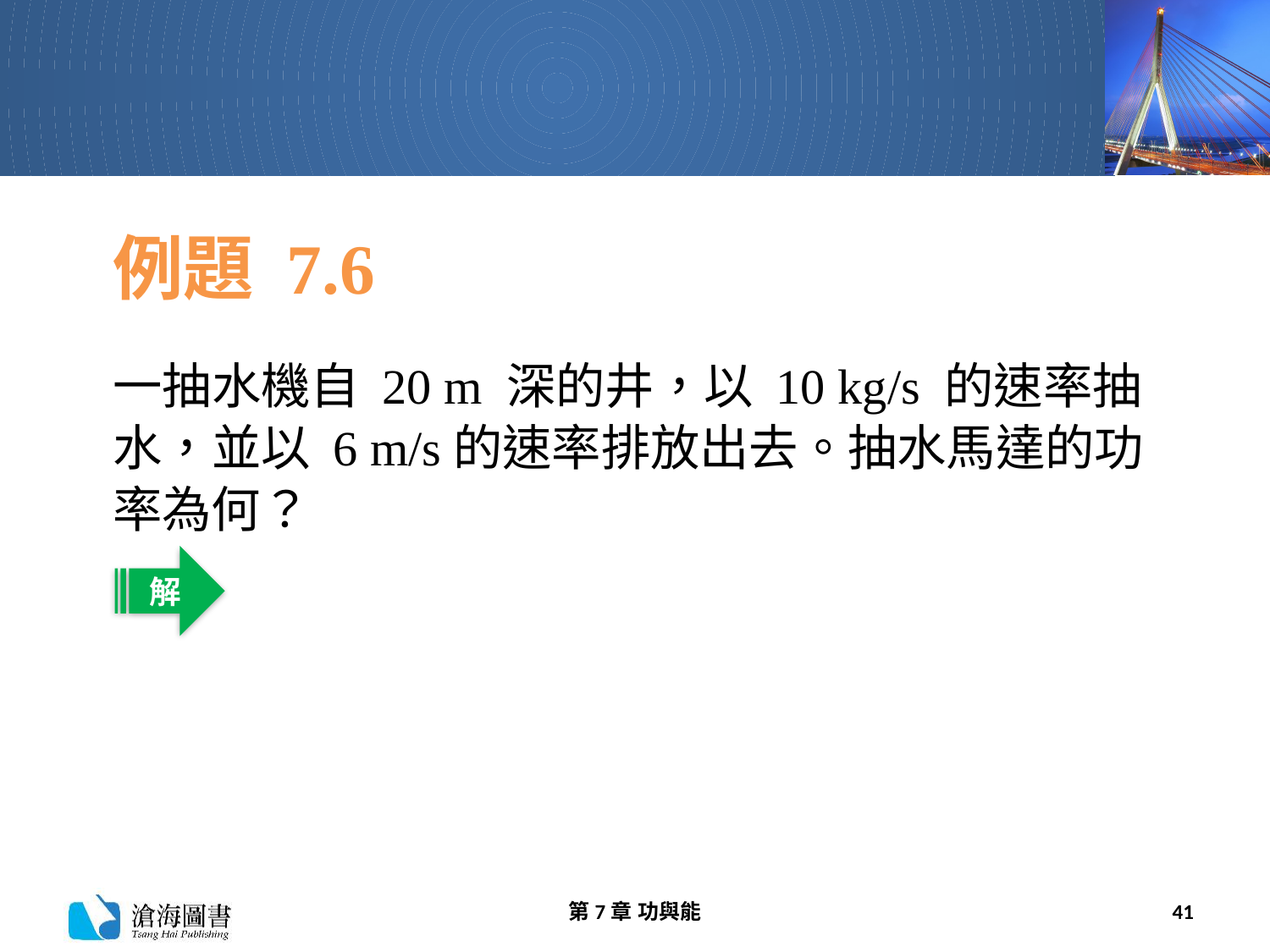

# 例題 7.6
一抽水機自 20 m 深的井，以 10 kg/s 的速率抽水，並以 6 m/s的速率排放出去。抽水馬達的功率為何？

解
第7章 功與能
41